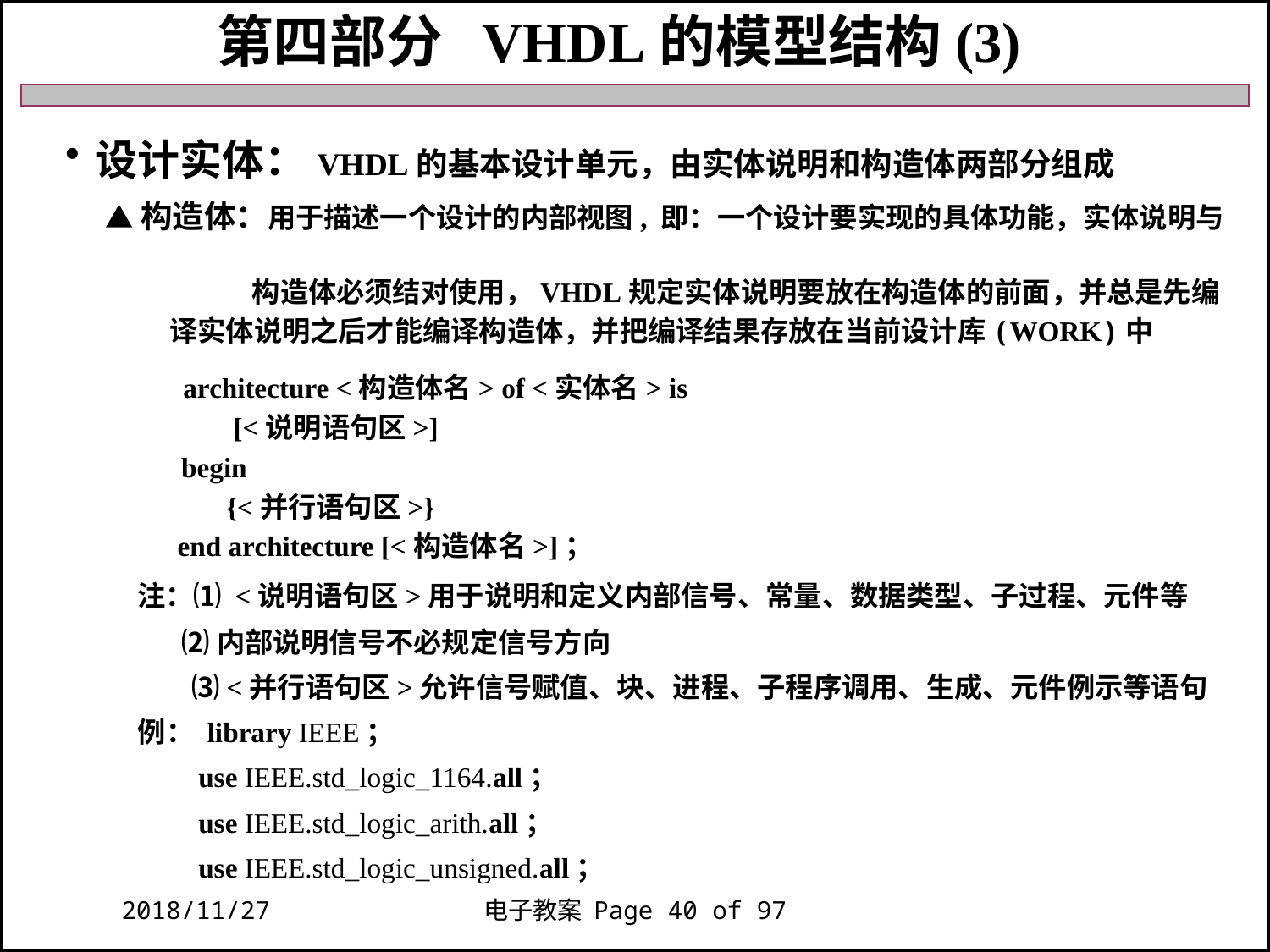

第四部分  VHDL的模型结构(3)

设计实体：VHDL的基本设计单元，由实体说明和构造体两部分组成
   ▲构造体：用于描述一个设计的内部视图, 即：一个设计要实现的具体功能，实体说明与
                         构造体必须结对使用，VHDL规定实体说明要放在构造体的前面，并总是先编
            译实体说明之后才能编译构造体，并把编译结果存放在当前设计库(WORK)中
            architecture <构造体名> of <实体名> is
                     [<说明语句区>]
　　     begin
                    {<并行语句区>}
             end architecture [<构造体名>]；
      注：⑴ <说明语句区>用于说明和定义内部信号、常量、数据类型、子过程、元件等
               ⑵内部说明信号不必规定信号方向
               ⑶ <并行语句区>允许信号赋值、块、进程、子程序调用、生成、元件例示等语句
       例： library IEEE；
                use IEEE.std_logic_1164.all；
                use IEEE.std_logic_arith.all；
                use IEEE.std_logic_unsigned.all；

2018/11/27
电子教案 Page 40 of 97